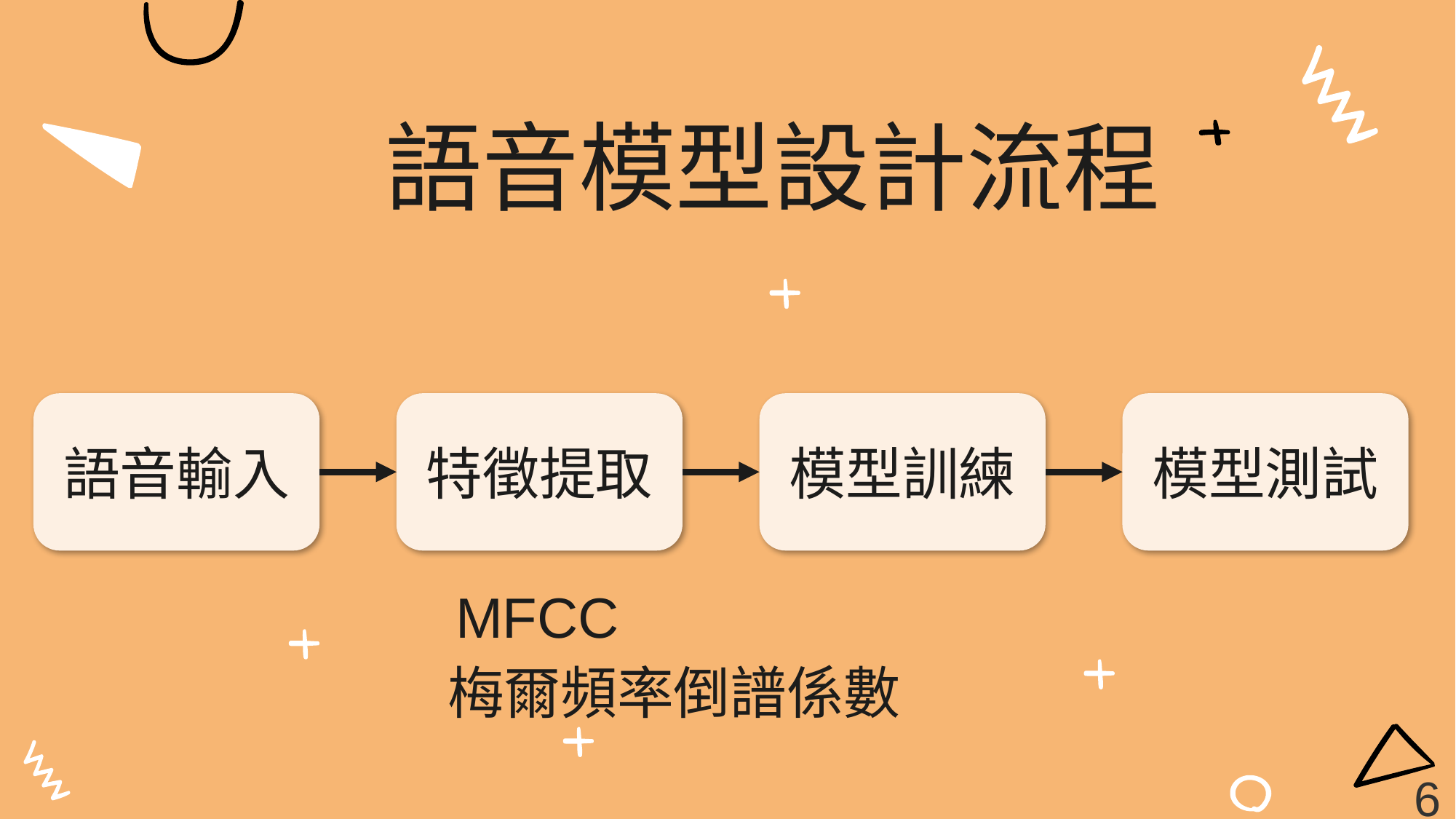

語音模型設計流程

模型測試
模型訓練
特徵提取
語音輸入
MFCC

梅爾頻率倒譜係數

6